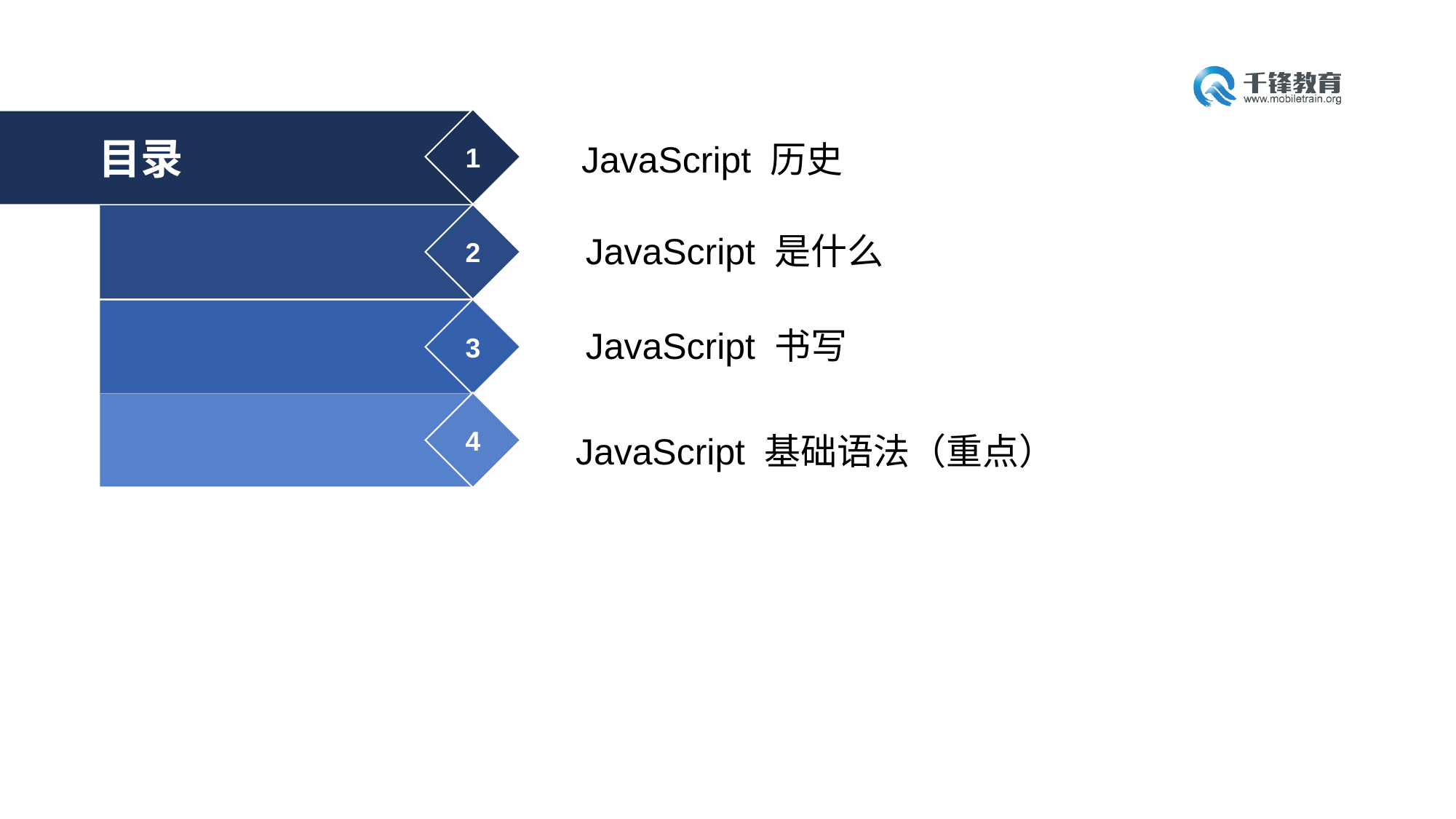

JavaScript 历史
1

目录
2

   JavaScript 是什么
3

   JavaScript 书写
4

  JavaScript 基础语法（重点）